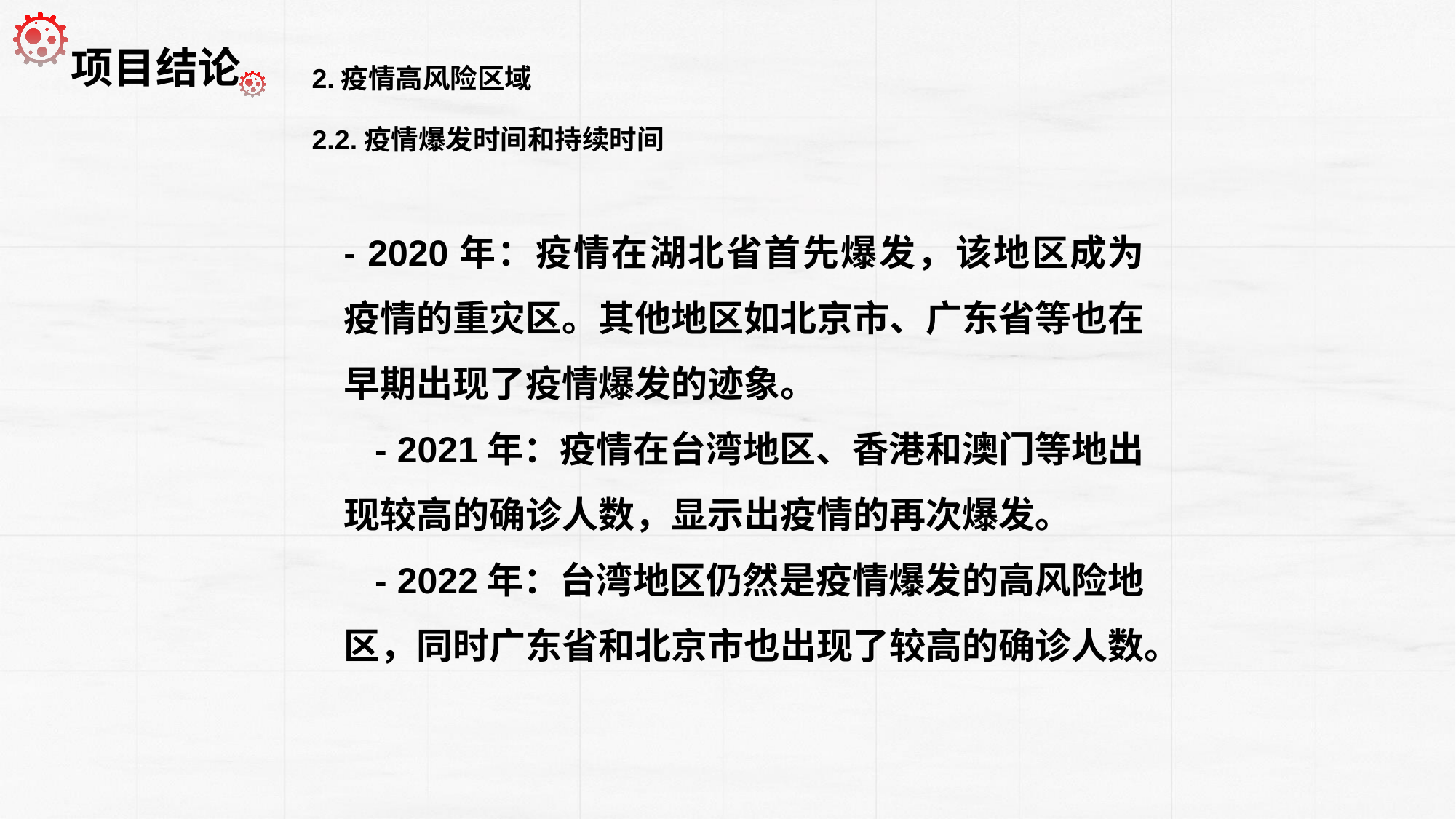

2.疫情高风险区域
 项目结论

2.2.疫情爆发时间和持续时间
- 2020年：疫情在湖北省首先爆发，该地区成为疫情的重灾区。其他地区如北京市、广东省等也在早期出现了疫情爆发的迹象。
   - 2021年：疫情在台湾地区、香港和澳门等地出现较高的确诊人数，显示出疫情的再次爆发。
   - 2022年：台湾地区仍然是疫情爆发的高风险地区，同时广东省和北京市也出现了较高的确诊人数。